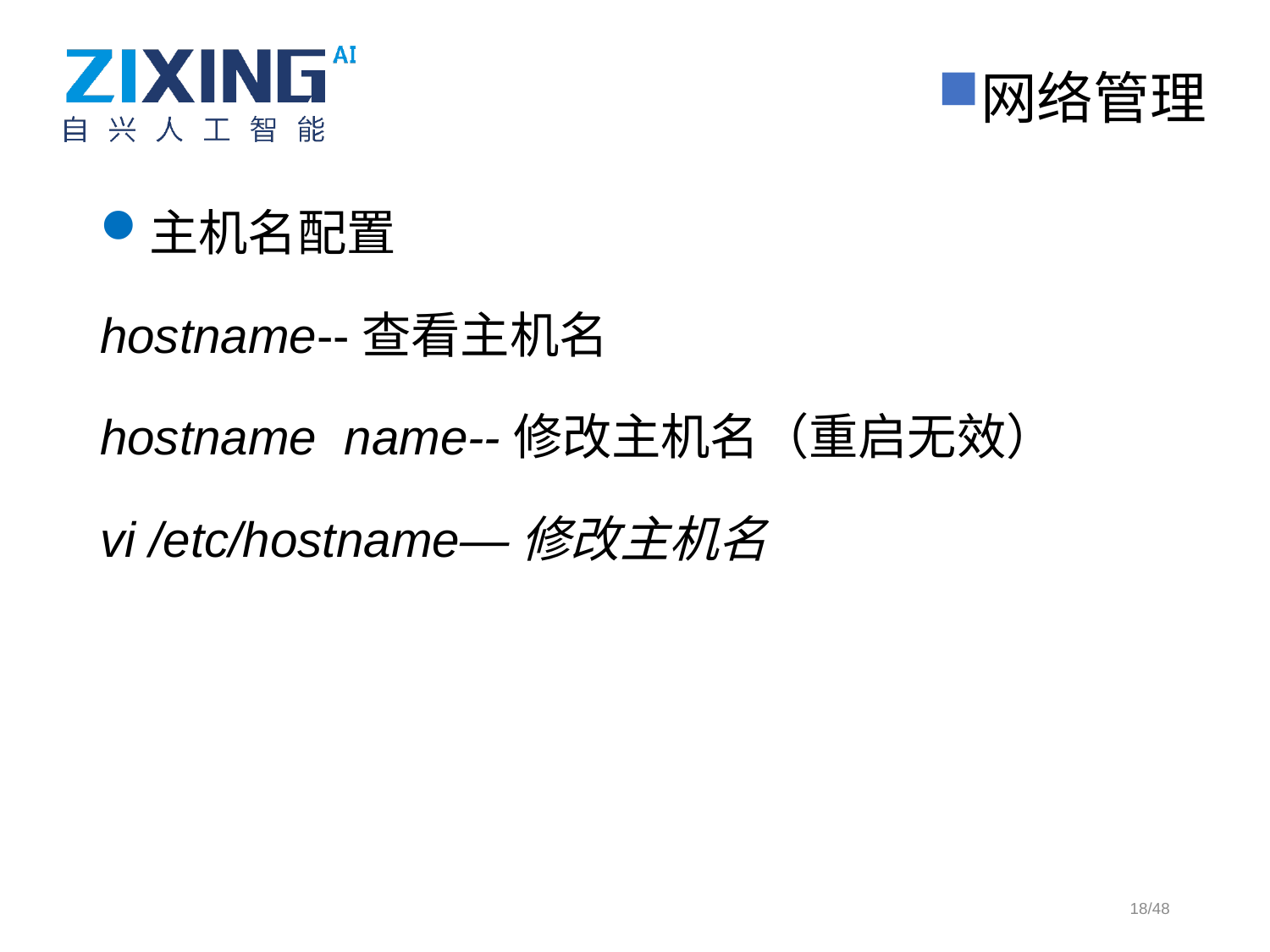

网络管理
主机名配置
hostname--查看主机名
hostname  name--修改主机名（重启无效）
vi /etc/hostname—修改主机名
18/48